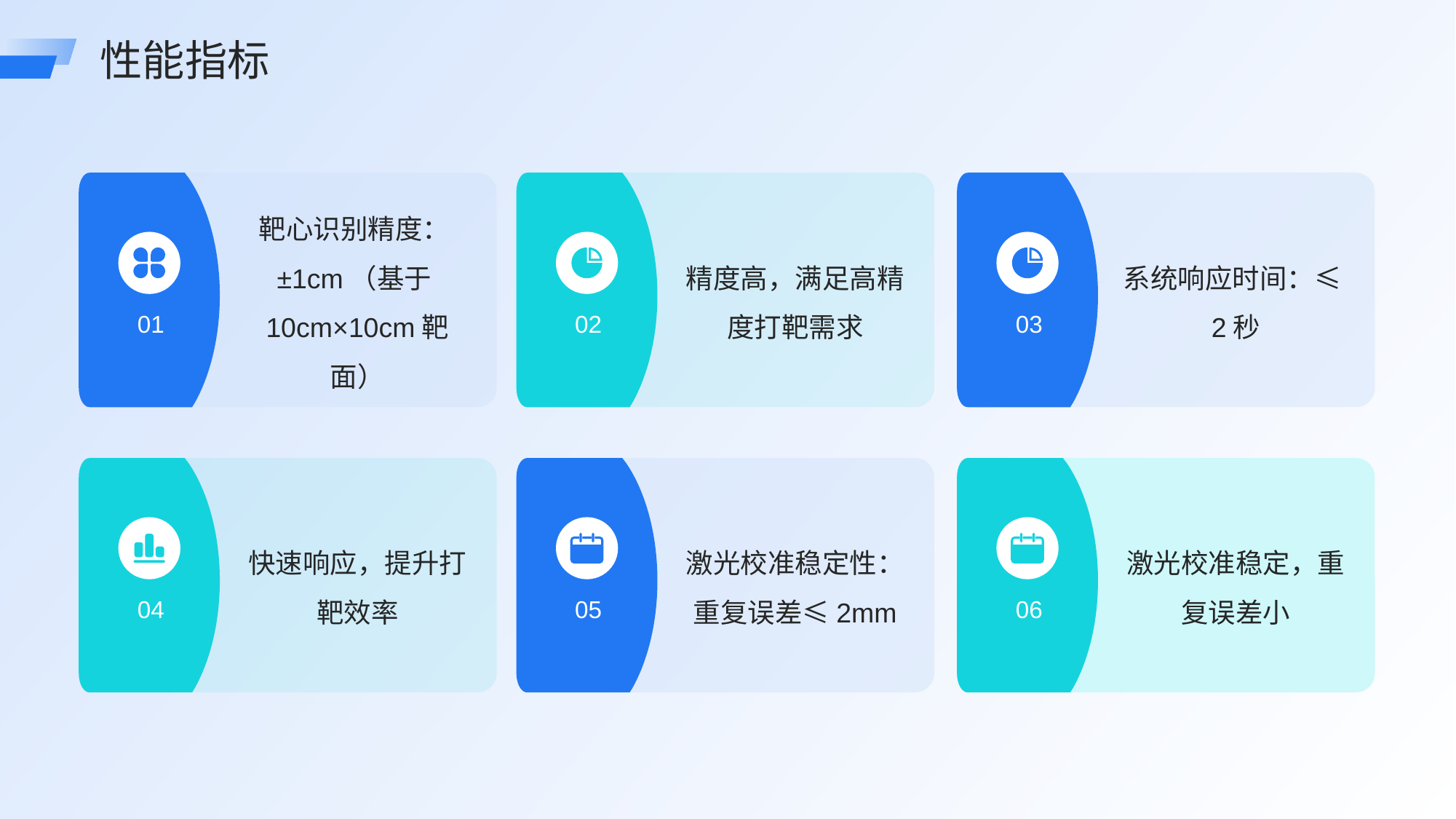

性能指标

靶心识别精度：±1cm（基于10cm×10cm靶面）
精度高，满足高精度打靶需求
系统响应时间：≤2秒

01
02
03

快速响应，提升打靶效率
激光校准稳定性：重复误差≤2mm
激光校准稳定，重复误差小

04
05
06